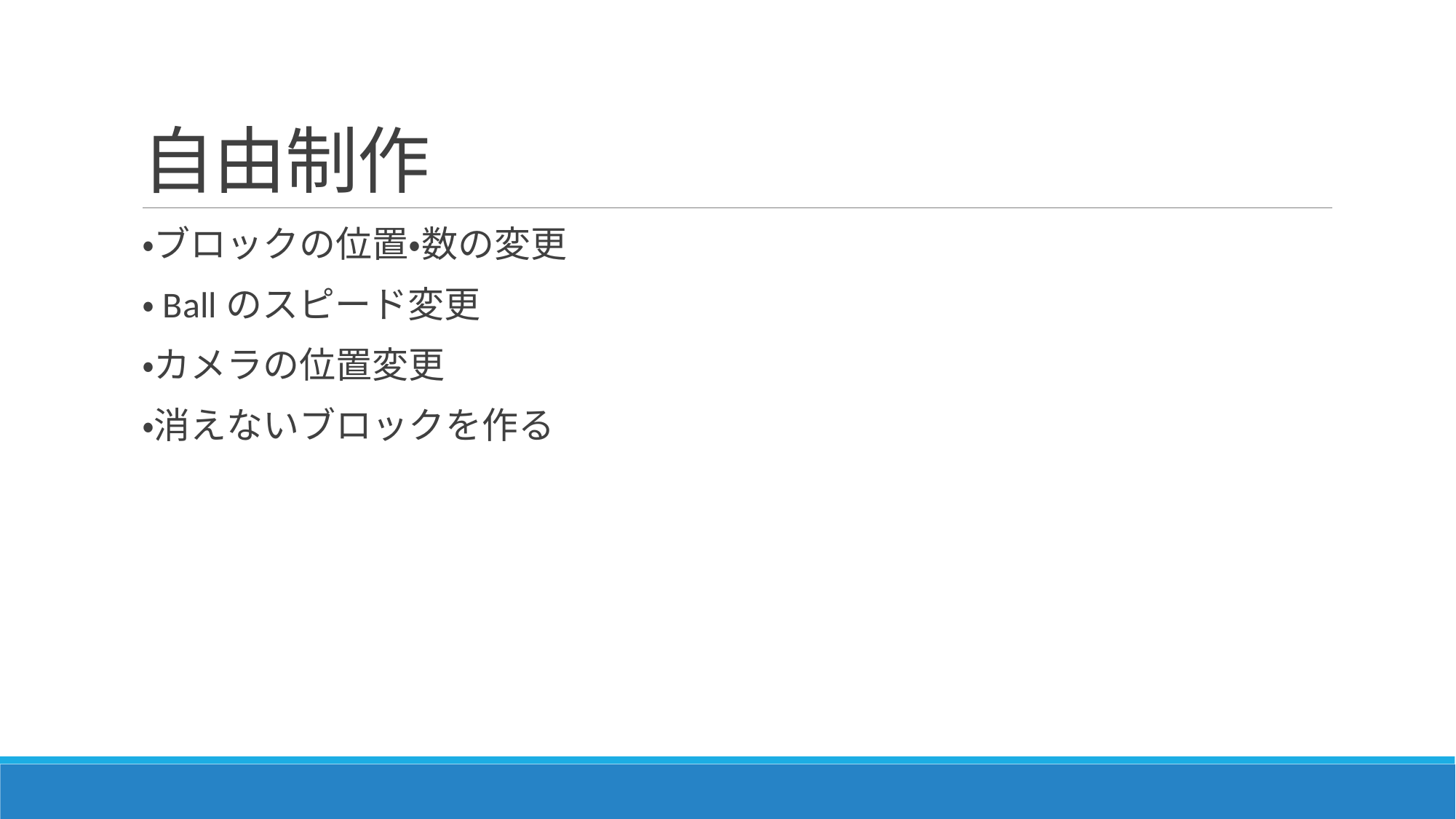

# 自由制作
・ブロックの位置・数の変更
・Ballのスピード変更
・カメラの位置変更
・消えないブロックを作る